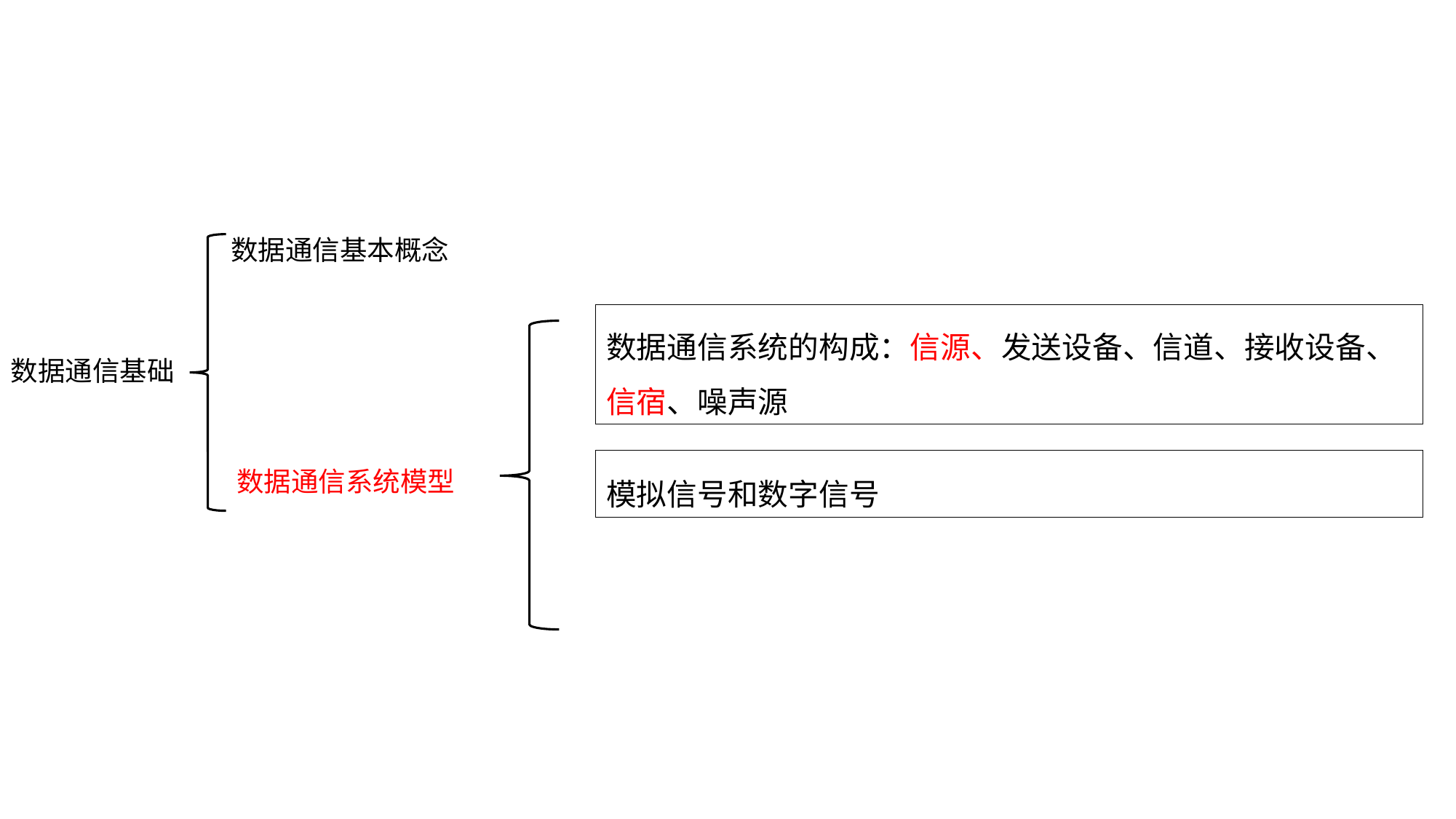

数据通信基本概念

数据通信系统的构成：信源、发送设备、信道、接收设备、信宿、噪声源

数据通信基础
模拟信号和数字信号
数据通信系统模型